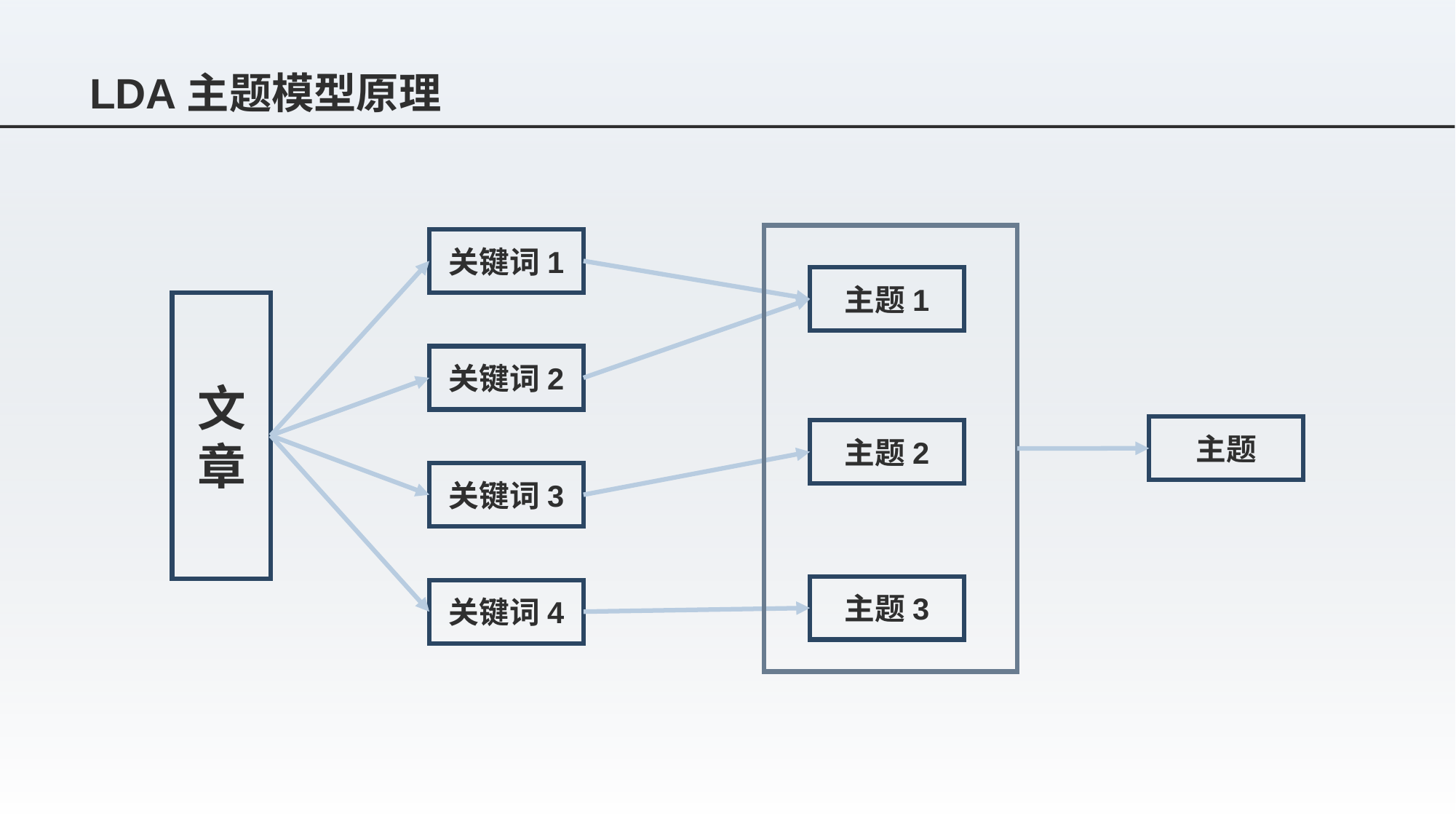

# LDA主题模型原理

关键词1
主题1
文章
关键词2
主题
主题2
关键词3
主题3
关键词4